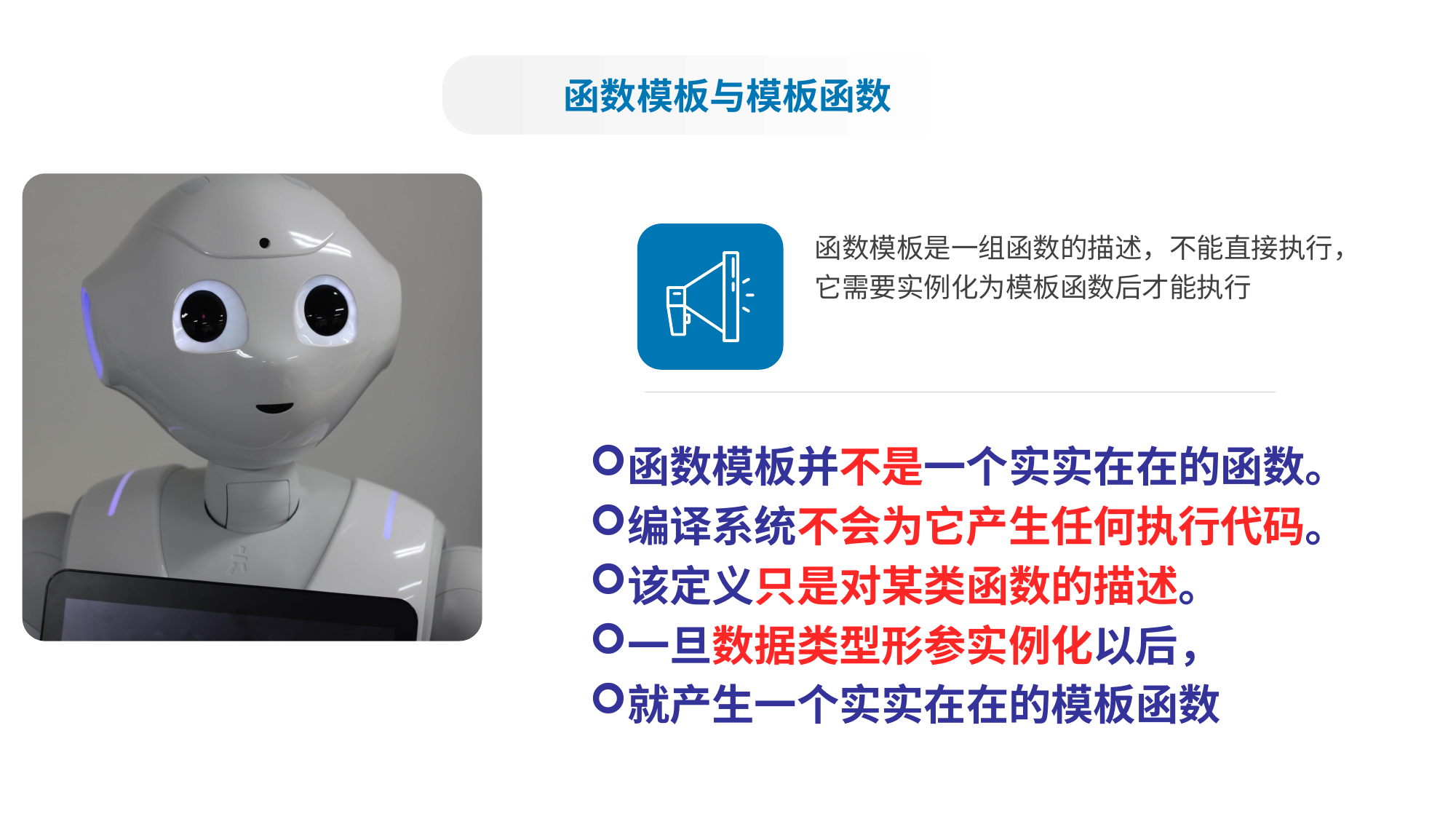

函数模板与模板函数

函数模板是一组函数的描述，不能直接执行，
它需要实例化为模板函数后才能执行

函数模板并不是一个实实在在的函数。
编译系统不会为它产生任何执行代码。
该定义只是对某类函数的描述。
一旦数据类型形参实例化以后，
就产生一个实实在在的模板函数